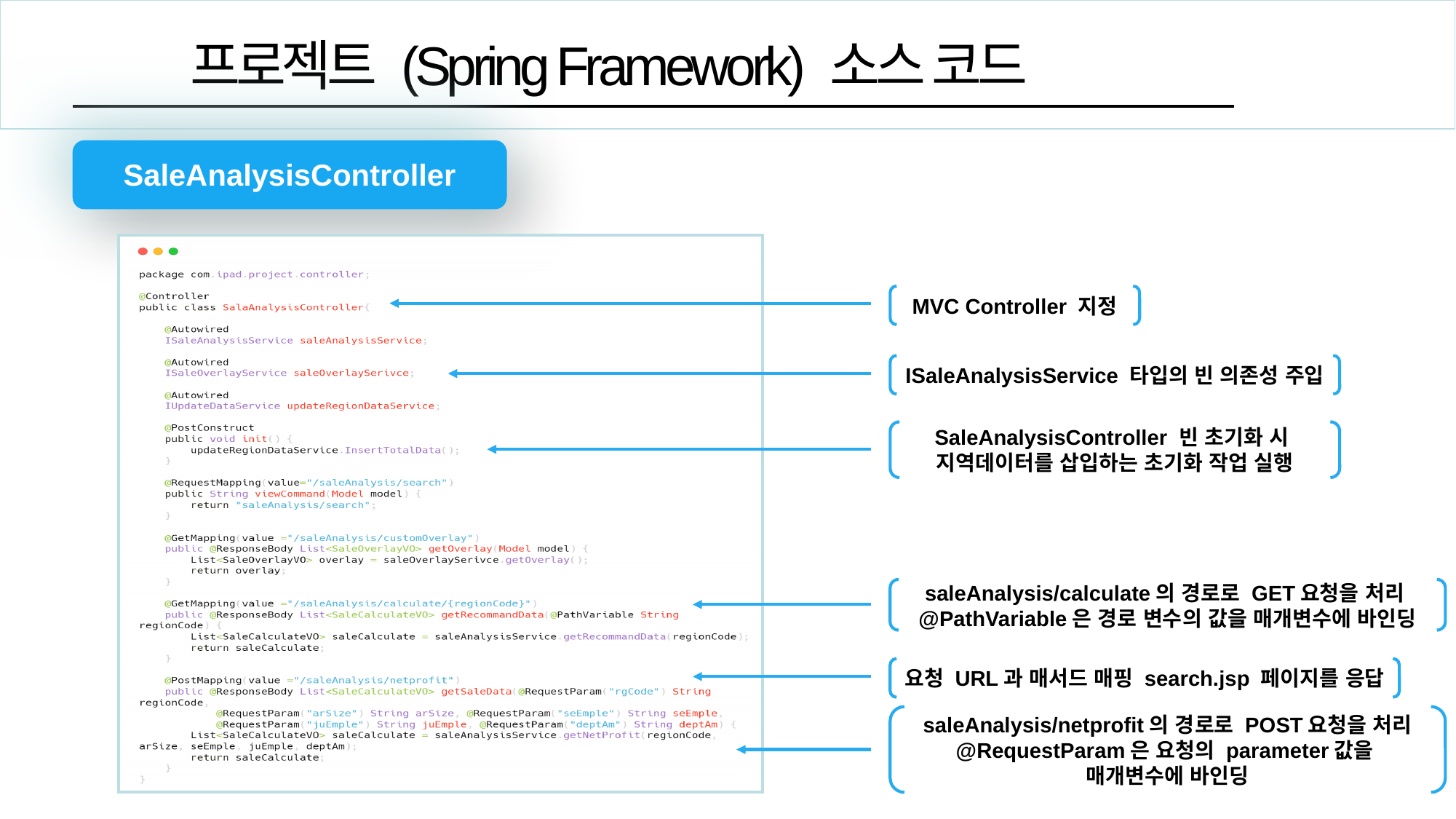

프로젝트 (Spring Framework) 소스 코드

SaleAnalysisController

MVC Controller 지정
ISaleAnalysisService 타입의 빈 의존성 주입
SaleAnalysisController 빈 초기화 시
지역데이터를 삽입하는 초기화 작업 실행
saleAnalysis/calculate의 경로로 GET요청을 처리
@PathVariable은 경로 변수의 값을 매개변수에 바인딩
요청 URL과 매서드 매핑 search.jsp 페이지를 응답
saleAnalysis/netprofit의 경로로 POST요청을 처리
@RequestParam은 요청의 parameter값을
매개변수에 바인딩